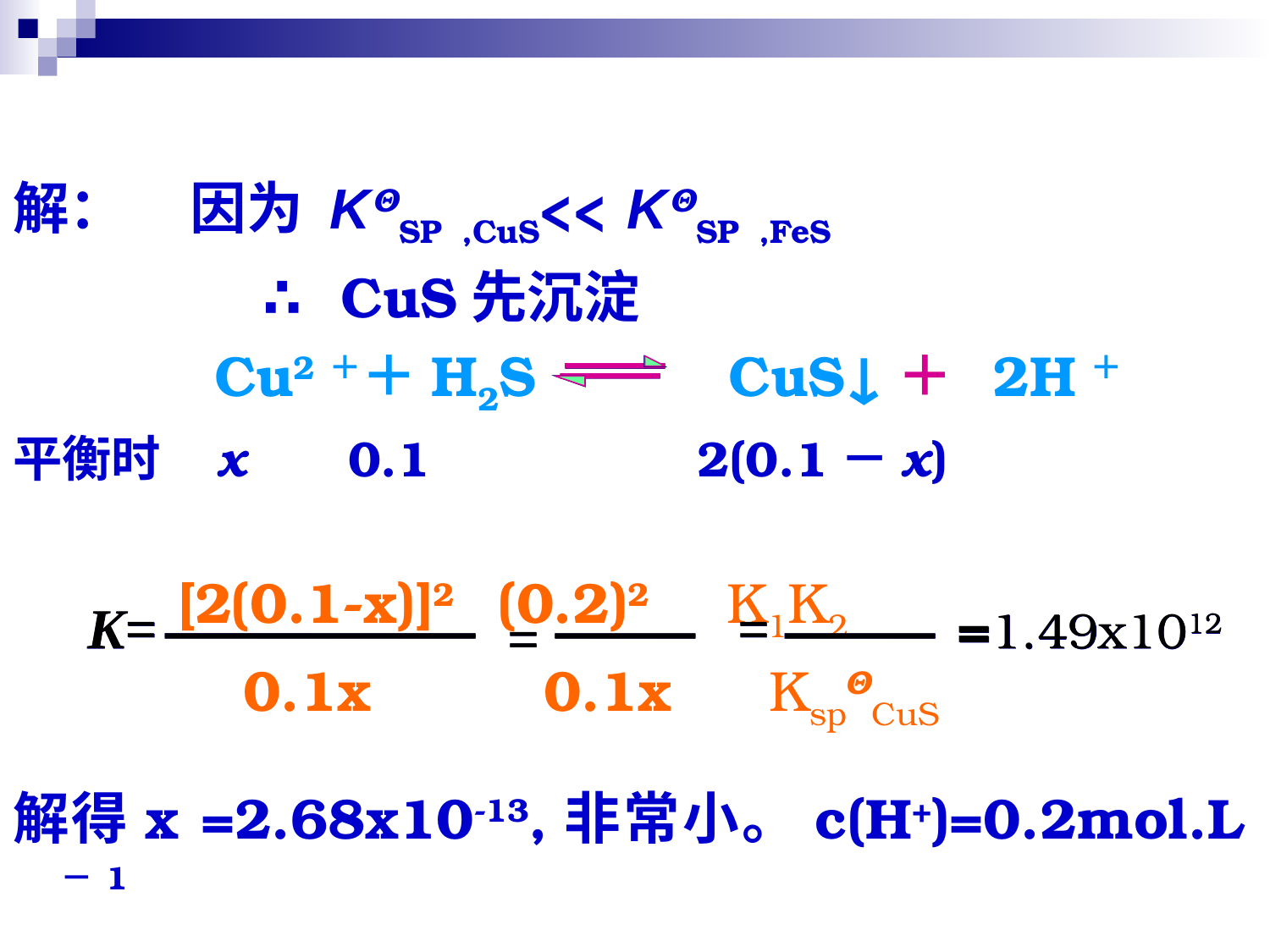

解：     因为 KΘSP ,CuS<< KΘSP ,FeS
             ∴  CuS先沉淀
	        Cu2＋＋H2S          CuS↓＋  2H＋
平衡时    x      0.1                2(0.1－x)

               [2(0.1-x)]2    (0.2)2       K1K2
            0.1x         0.1x     KspΘCuS

解得x =2.68x10-13,非常小。c(H+)=0.2mol.L－1

K=
=
=1.49x1012
=